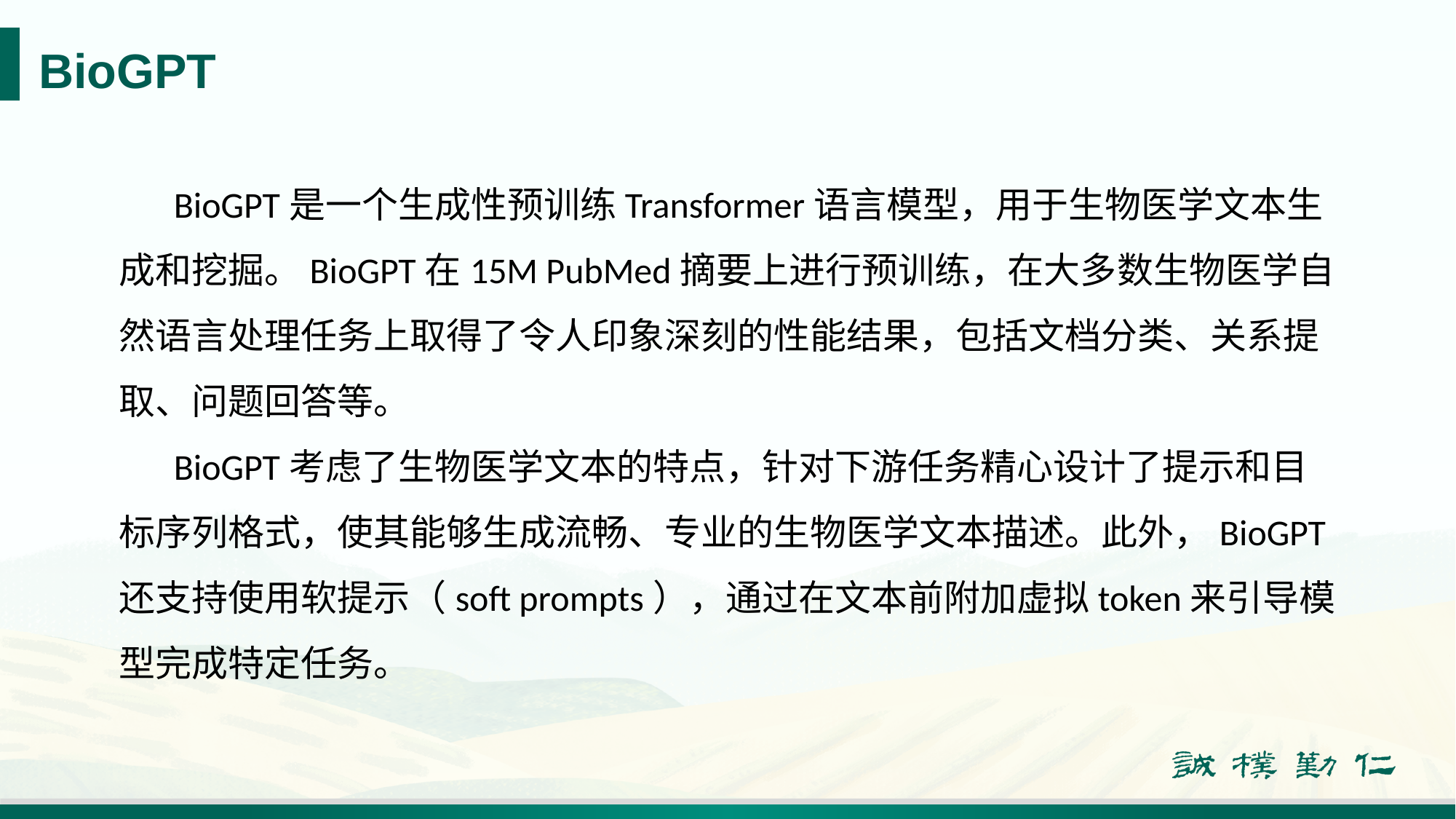

# BioGPT
BioGPT是一个生成性预训练Transformer语言模型，用于生物医学文本生成和挖掘。BioGPT在15M PubMed摘要上进行预训练，在大多数生物医学自然语言处理任务上取得了令人印象深刻的性能结果，包括文档分类、关系提取、问题回答等。
BioGPT考虑了生物医学文本的特点，针对下游任务精心设计了提示和目标序列格式，使其能够生成流畅、专业的生物医学文本描述。此外，BioGPT还支持使用软提示（soft prompts），通过在文本前附加虚拟token来引导模型完成特定任务。